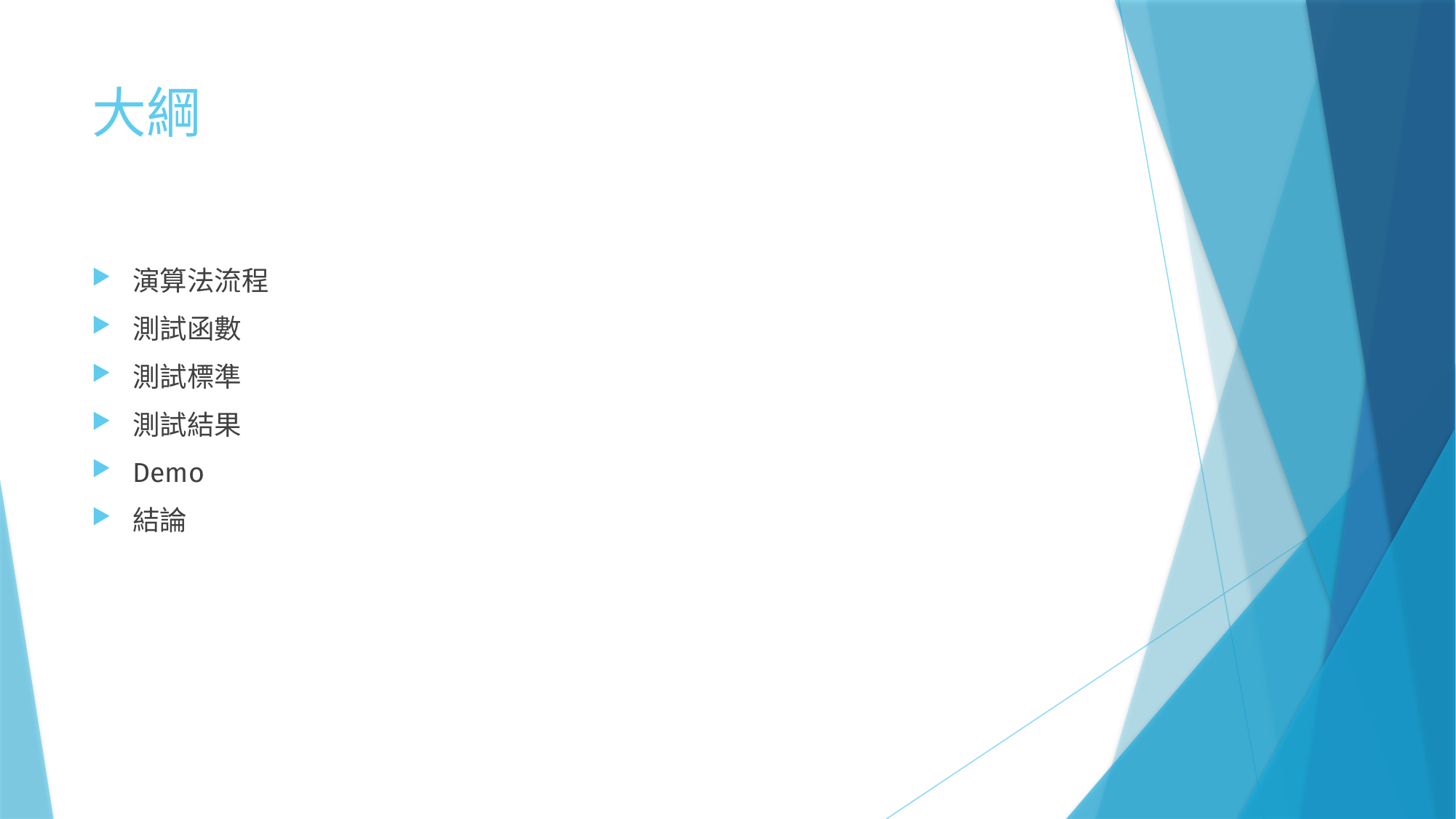

# 大綱
演算法流程
測試函數
測試標準
測試結果
Demo
結論